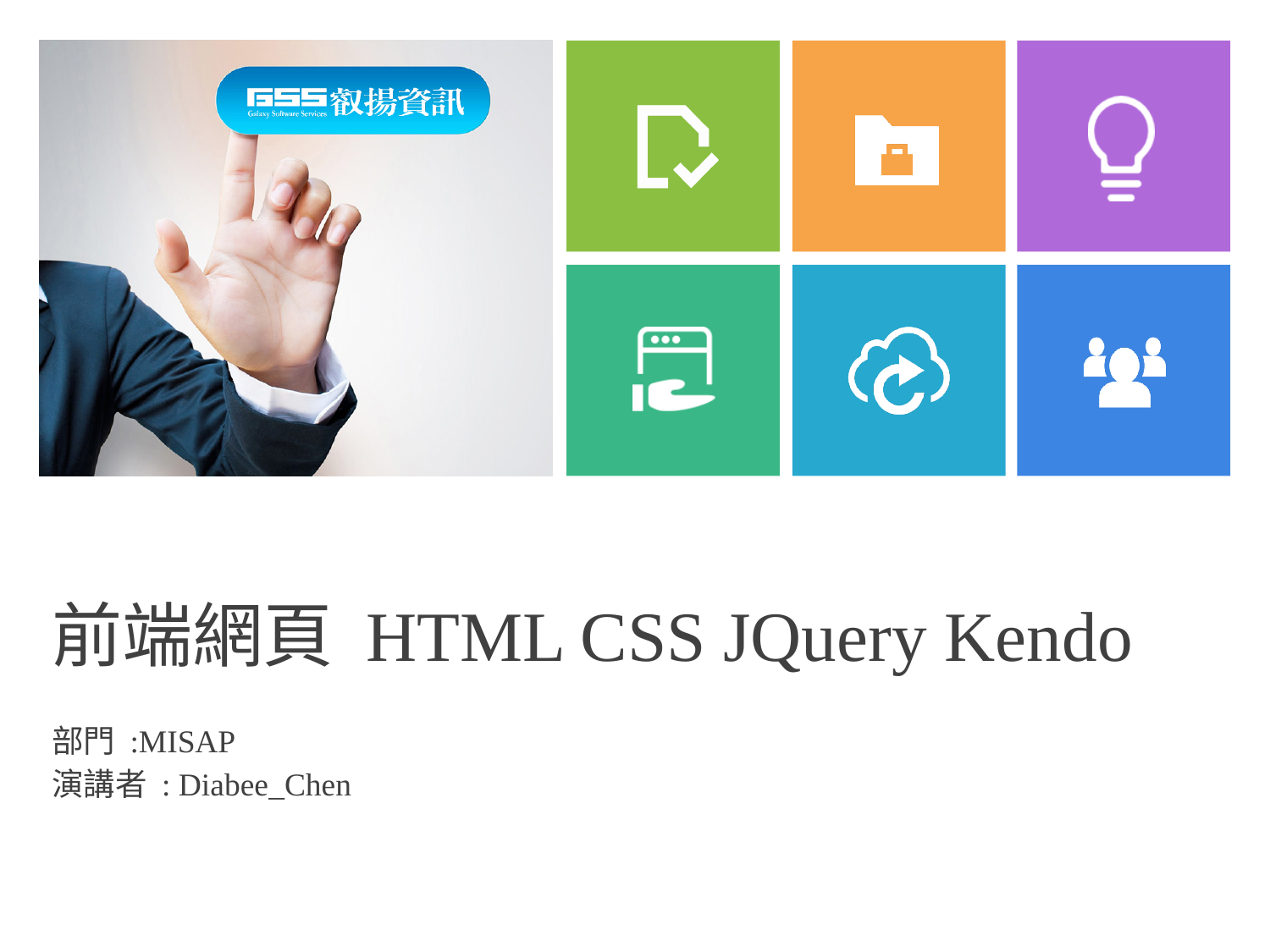

# 前端網頁 HTML CSS JQuery Kendo
部門 :MISAP
演講者 : Diabee_Chen